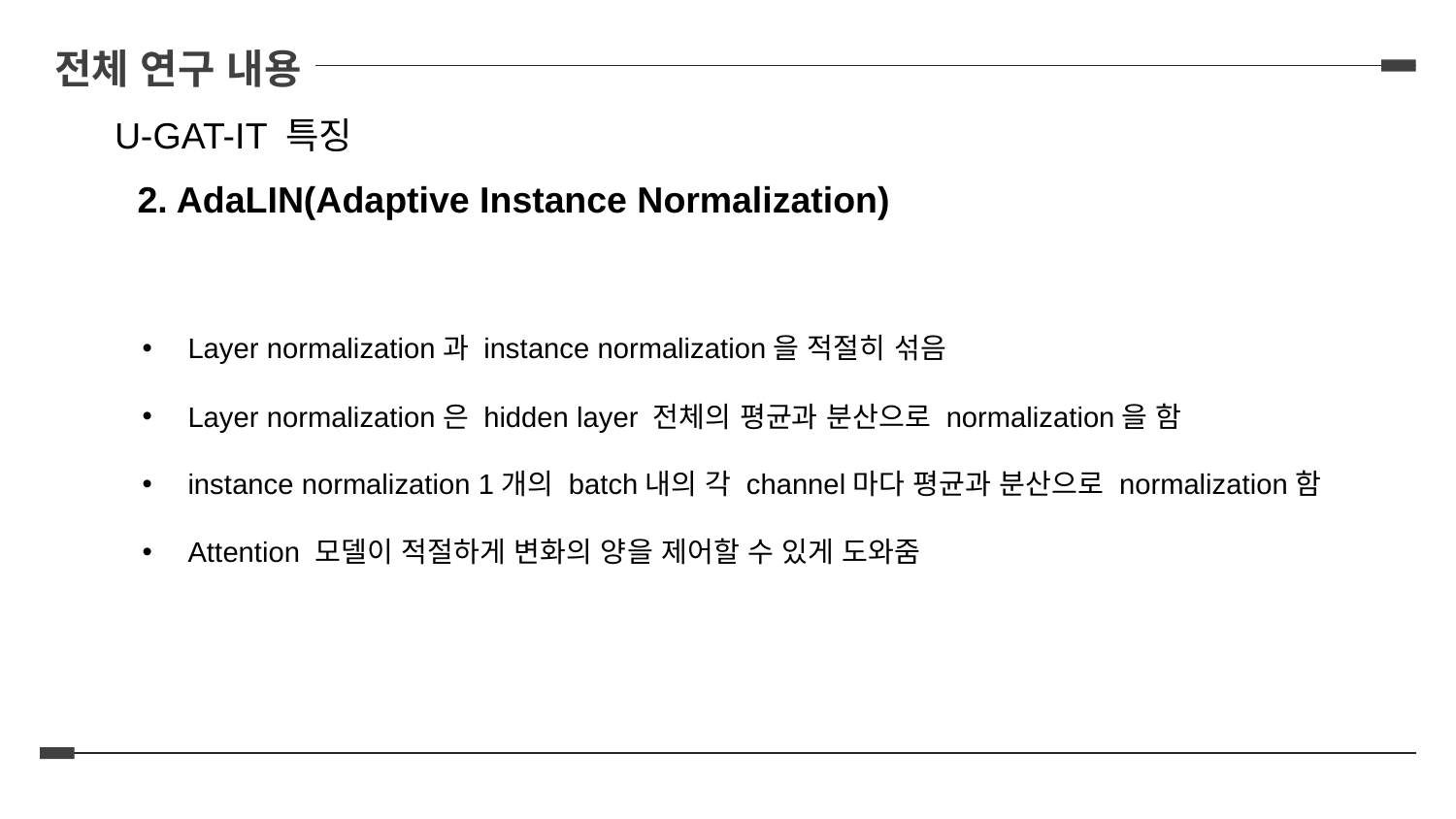

전체 연구 내용

U-GAT-IT 특징
2. AdaLIN(Adaptive Instance Normalization)

Layer normalization과 instance normalization을 적절히 섞음

Layer normalization은 hidden layer 전체의 평균과 분산으로 normalization을 함

instance normalization 1개의 batch내의 각 channel마다 평균과 분산으로 normalization함

Attention 모델이 적절하게 변화의 양을 제어할 수 있게 도와줌